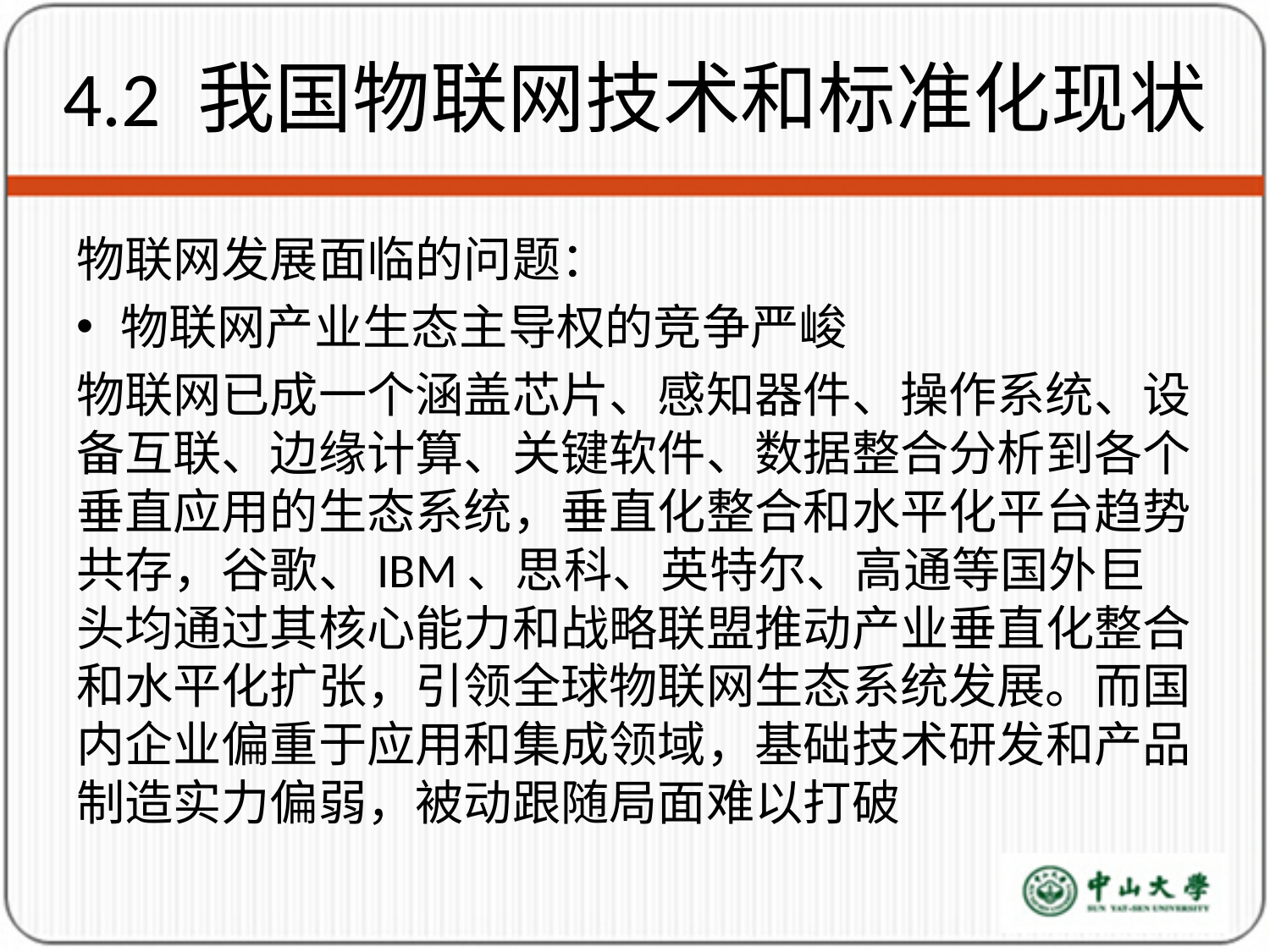

4.2 我国物联网技术和标准化现状
物联网发展面临的问题：
物联网产业生态主导权的竞争严峻
物联网已成一个涵盖芯片、感知器件、操作系统、设备互联、边缘计算、关键软件、数据整合分析到各个垂直应用的生态系统，垂直化整合和水平化平台趋势共存，谷歌、IBM、思科、英特尔、高通等国外巨头均通过其核心能力和战略联盟推动产业垂直化整合和水平化扩张，引领全球物联网生态系统发展。而国内企业偏重于应用和集成领域，基础技术研发和产品制造实力偏弱，被动跟随局面难以打破